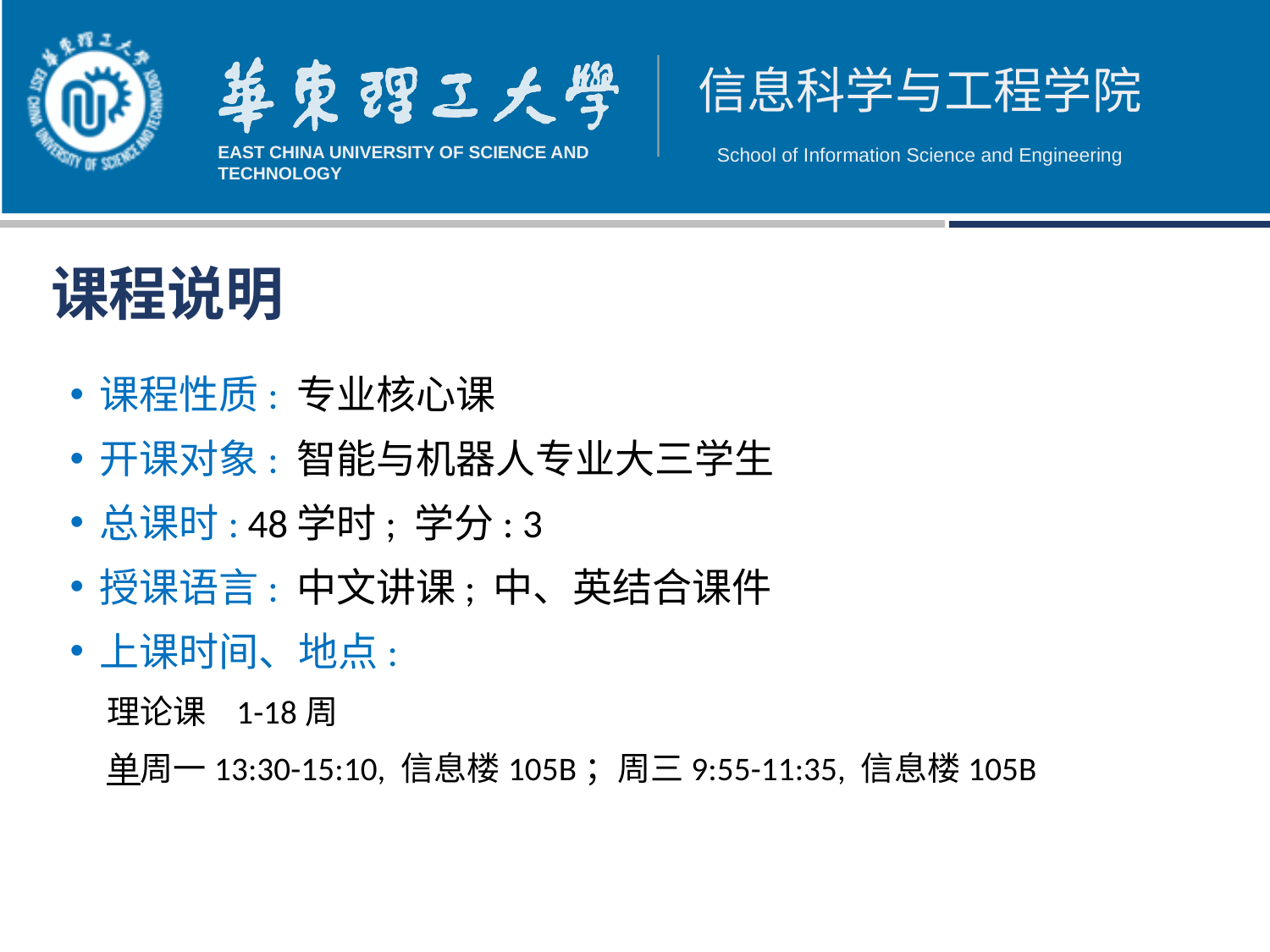

课程说明
课程性质: 专业核心课
开课对象: 智能与机器人专业大三学生
总课时: 48学时; 学分: 3
授课语言: 中文讲课; 中、英结合课件
上课时间、地点:
    理论课   1-18周
    单周一13:30-15:10, 信息楼105B；周三9:55-11:35, 信息楼105B

4